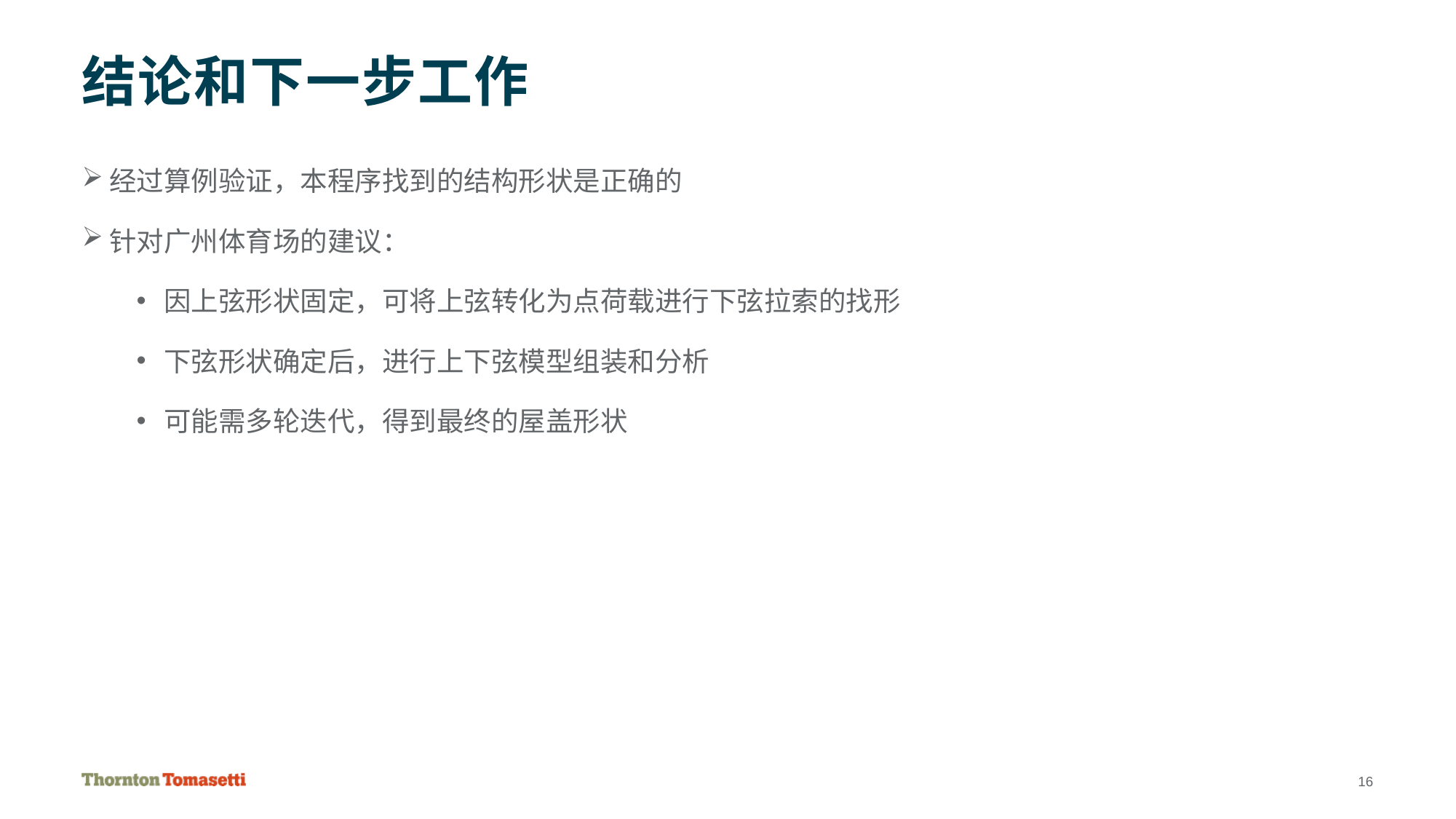

# 结论和下一步工作
经过算例验证，本程序找到的结构形状是正确的
针对广州体育场的建议：
因上弦形状固定，可将上弦转化为点荷载进行下弦拉索的找形
下弦形状确定后，进行上下弦模型组装和分析
可能需多轮迭代，得到最终的屋盖形状
16